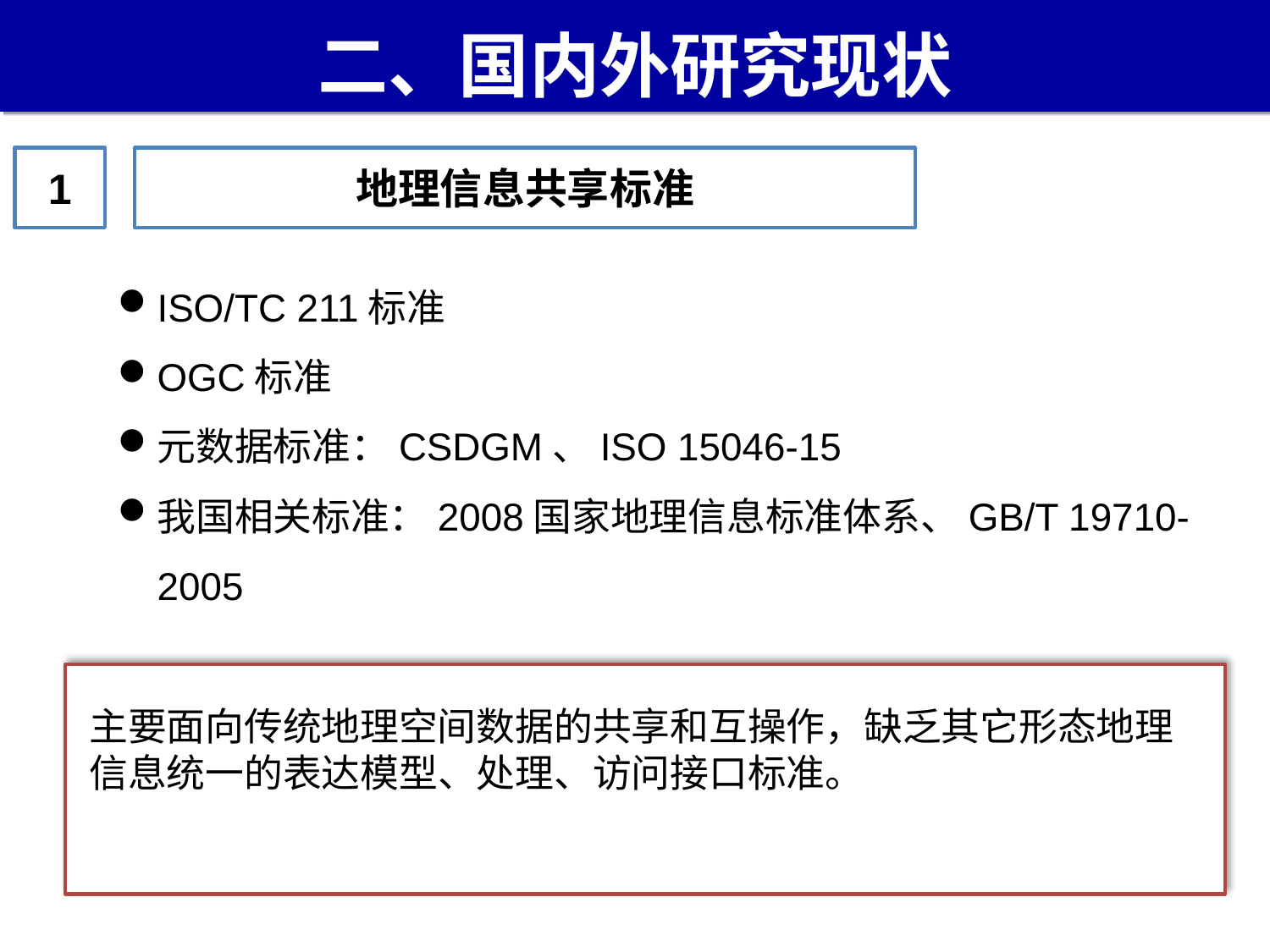

# 二、国内外研究现状
1
地理信息共享标准
ISO/TC 211标准
OGC标准
元数据标准：CSDGM、ISO 15046-15
我国相关标准：2008国家地理信息标准体系、GB/T 19710-2005

主要面向传统地理空间数据的共享和互操作，缺乏其它形态地理信息统一的表达模型、处理、访问接口标准。
15